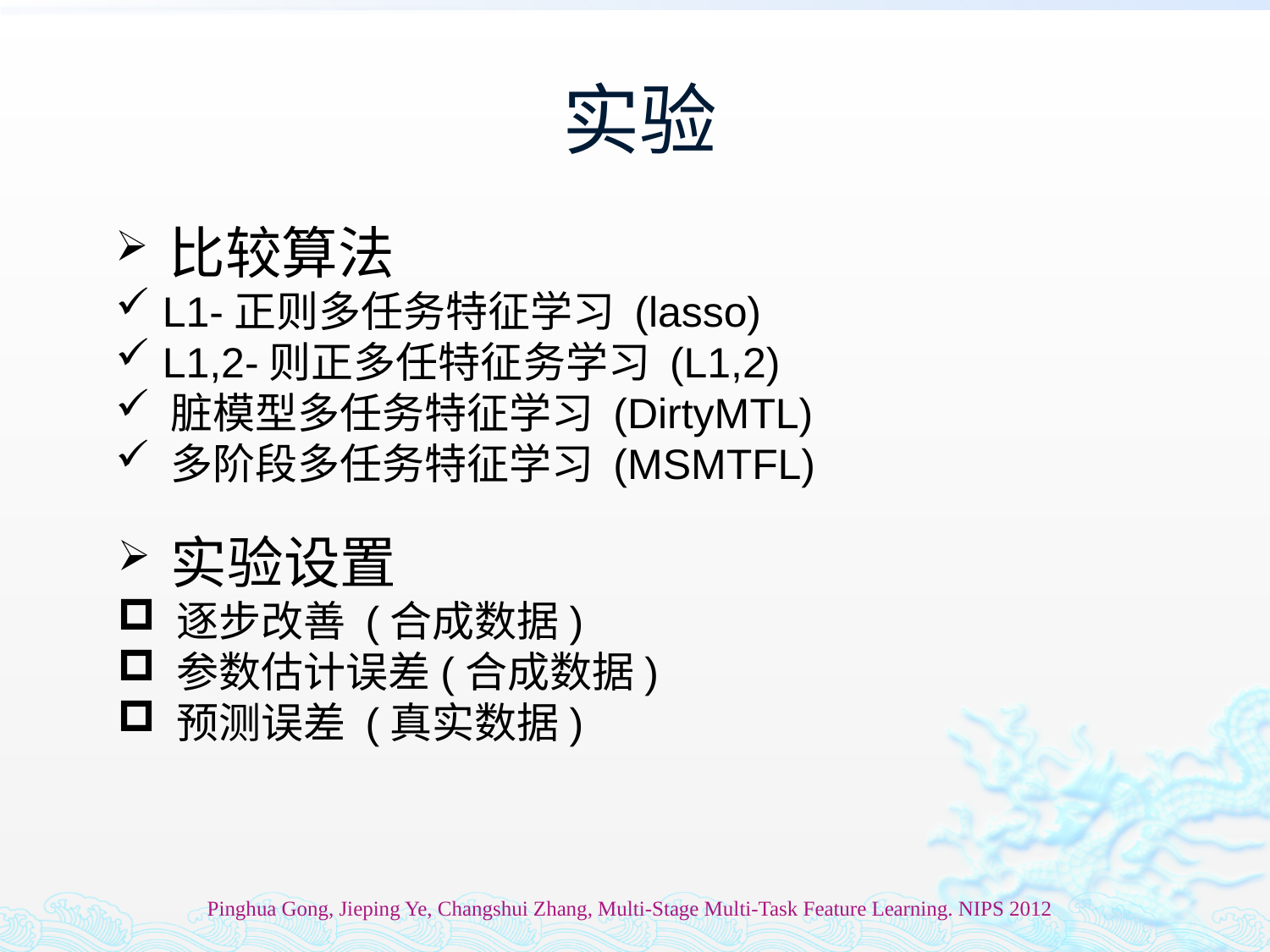

# 实验
 比较算法
 L1-正则多任务特征学习 (lasso)
 L1,2-则正多任特征务学习 (L1,2)
 脏模型多任务特征学习 (DirtyMTL)
 多阶段多任务特征学习 (MSMTFL)
 实验设置
 逐步改善 (合成数据)
 参数估计误差(合成数据)
 预测误差 (真实数据)
Pinghua Gong, Jieping Ye, Changshui Zhang, Multi-Stage Multi-Task Feature Learning. NIPS 2012